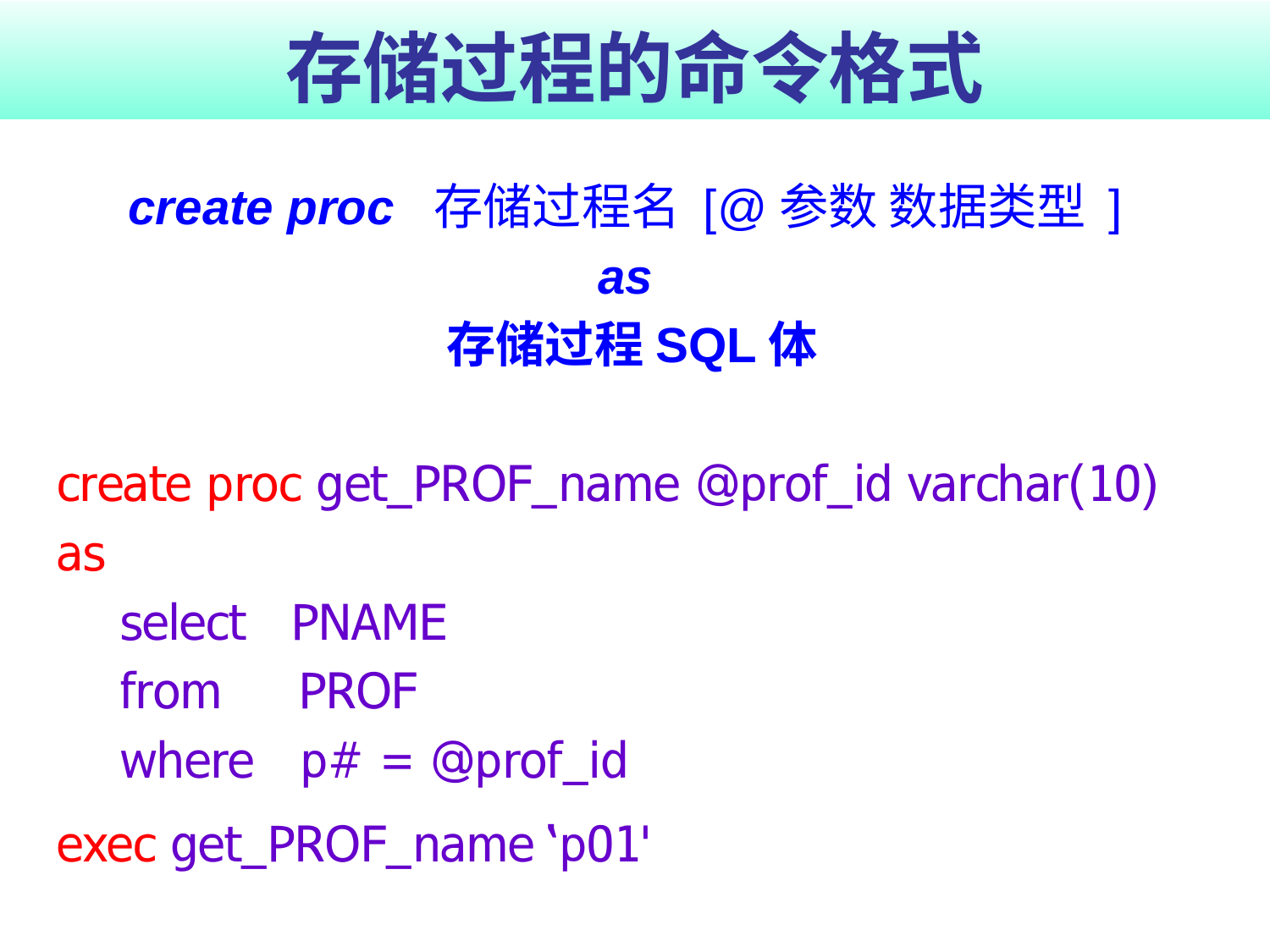

# 存储过程的命令格式
create proc  存储过程名 [@参数 数据类型 ]
as
存储过程SQL体
create proc get_PROF_name @prof_id varchar(10)
as
select   PNAME
from     PROF
where   p# = @prof_id
exec get_PROF_name ‘p01'